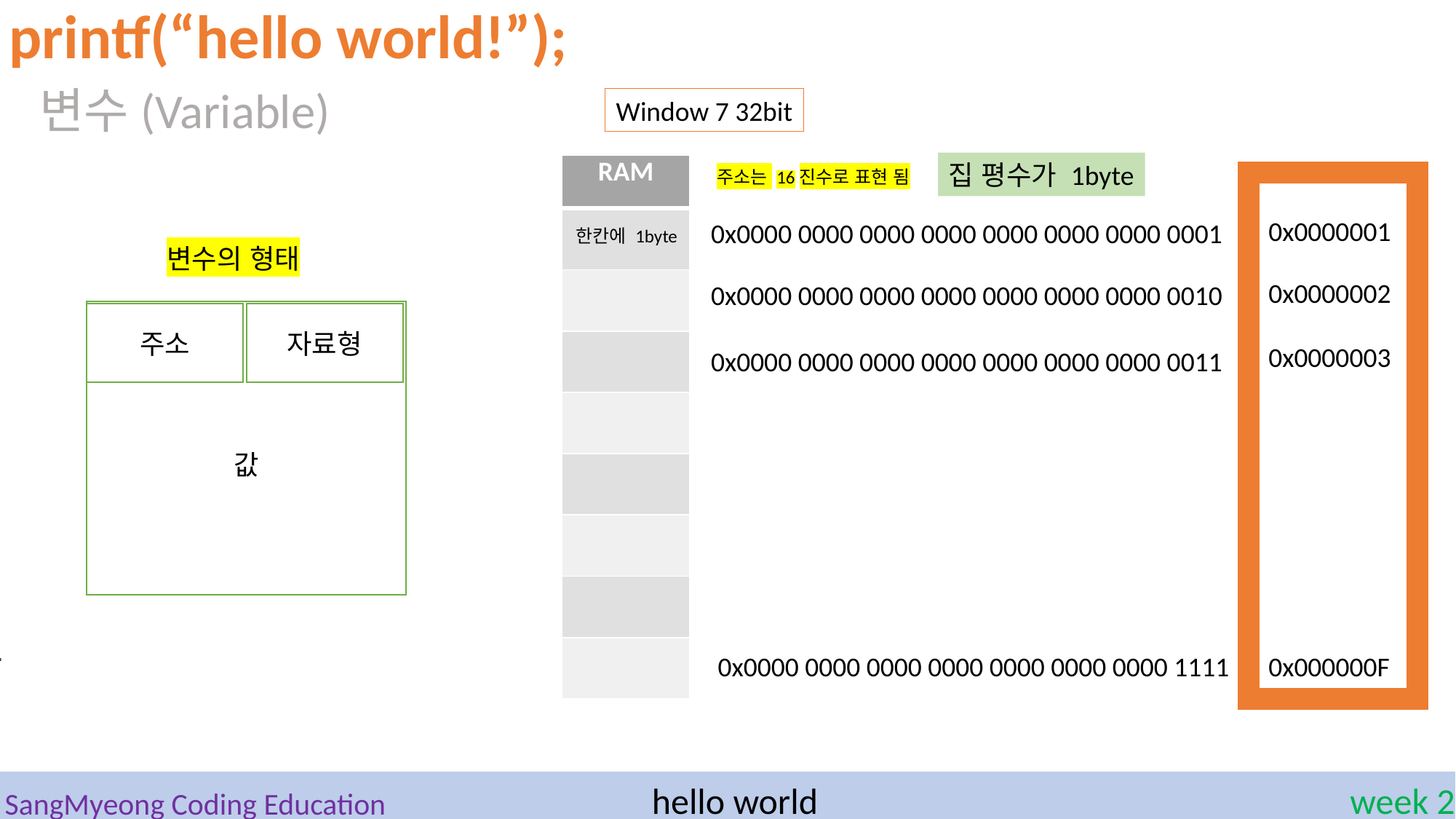

printf(“hello world!”);
변수(Variable)
Window 7 32bit
집 평수가 1byte
| RAM |
| --- |
|  |
|  |
|  |
|  |
|  |
|  |
|  |
|  |
주소는 16진수로 표현 됨

0x0000001
0x0000 0000 0000 0000 0000 0000 0000 0001
한칸에 1byte
변수의 형태
32bit 의 운영체제는 메모리(RAM)
주소를 32bit 로 표현함

1byte 크기의 메모리의 위치를
지정하는 숫자를

2^32 = 4,294,967,296 개 만큼
사용 가능 함.

64bit 는 이론상
16777216TB(테라바이트)까지
사용 가능함. 그런.. 램은 없지요..

0x0000002
0x0000 0000 0000 0000 0000 0000 0000 0010

값
주소
자료형
0x0000003
0x0000 0000 0000 0000 0000 0000 0000 0011
0x0000 0000 0000 0000 0000 0000 0000 1111
0x000000F

hello world
# SangMyeong Coding Education
week 2